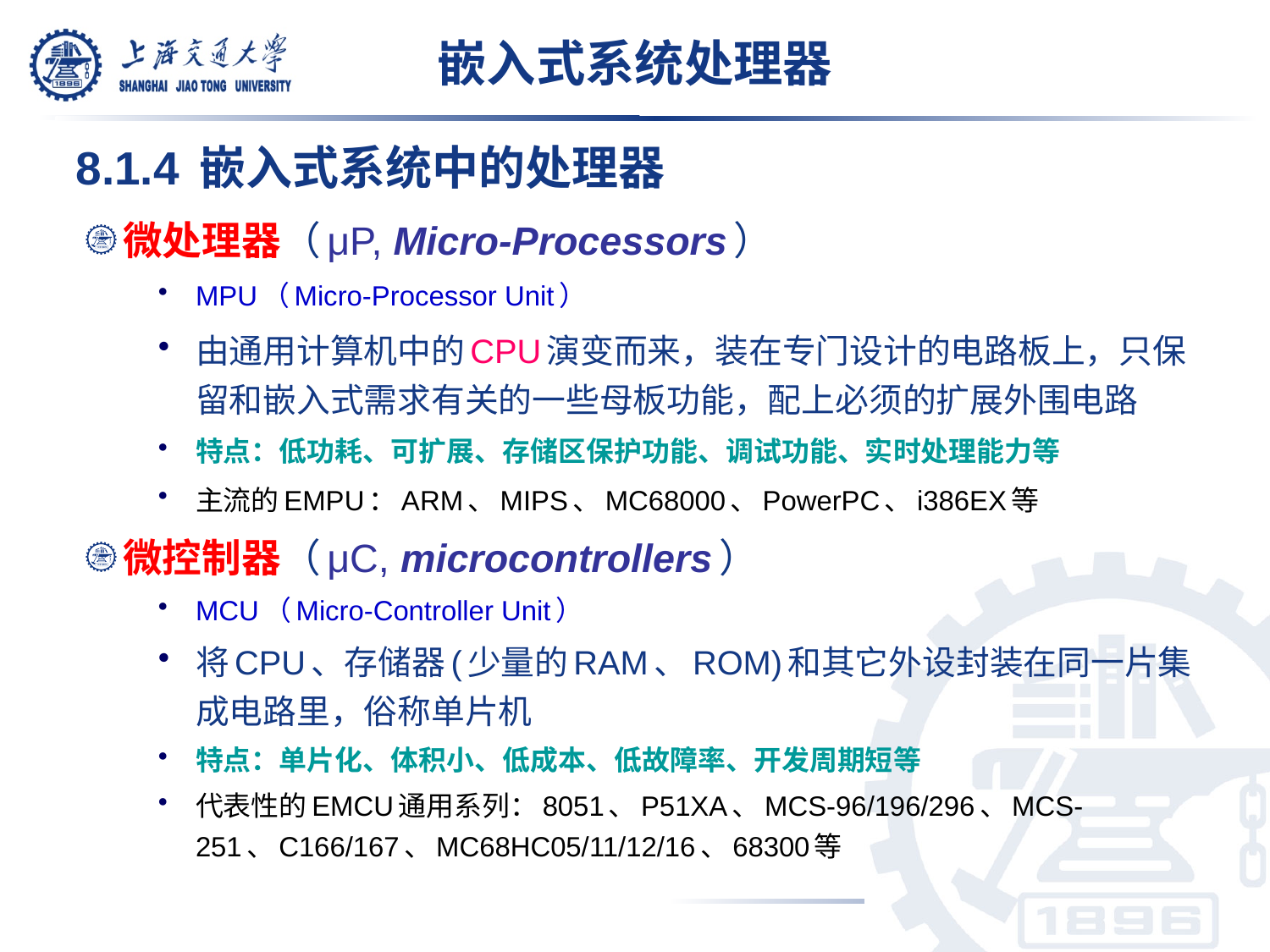

# 嵌入式系统处理器
8.1.4 嵌入式系统中的处理器
微处理器（μP, Micro-Processors）
MPU（Micro-Processor Unit）
由通用计算机中的CPU演变而来，装在专门设计的电路板上，只保留和嵌入式需求有关的一些母板功能，配上必须的扩展外围电路
特点：低功耗、可扩展、存储区保护功能、调试功能、实时处理能力等
主流的EMPU：ARM、MIPS、MC68000、PowerPC、i386EX等
微控制器（μC, microcontrollers）
MCU（Micro-Controller Unit）
将CPU、存储器(少量的RAM、ROM)和其它外设封装在同一片集成电路里，俗称单片机
特点：单片化、体积小、低成本、低故障率、开发周期短等
代表性的EMCU通用系列：8051、P51XA、MCS-96/196/296、MCS-251、C166/167、MC68HC05/11/12/16、68300等